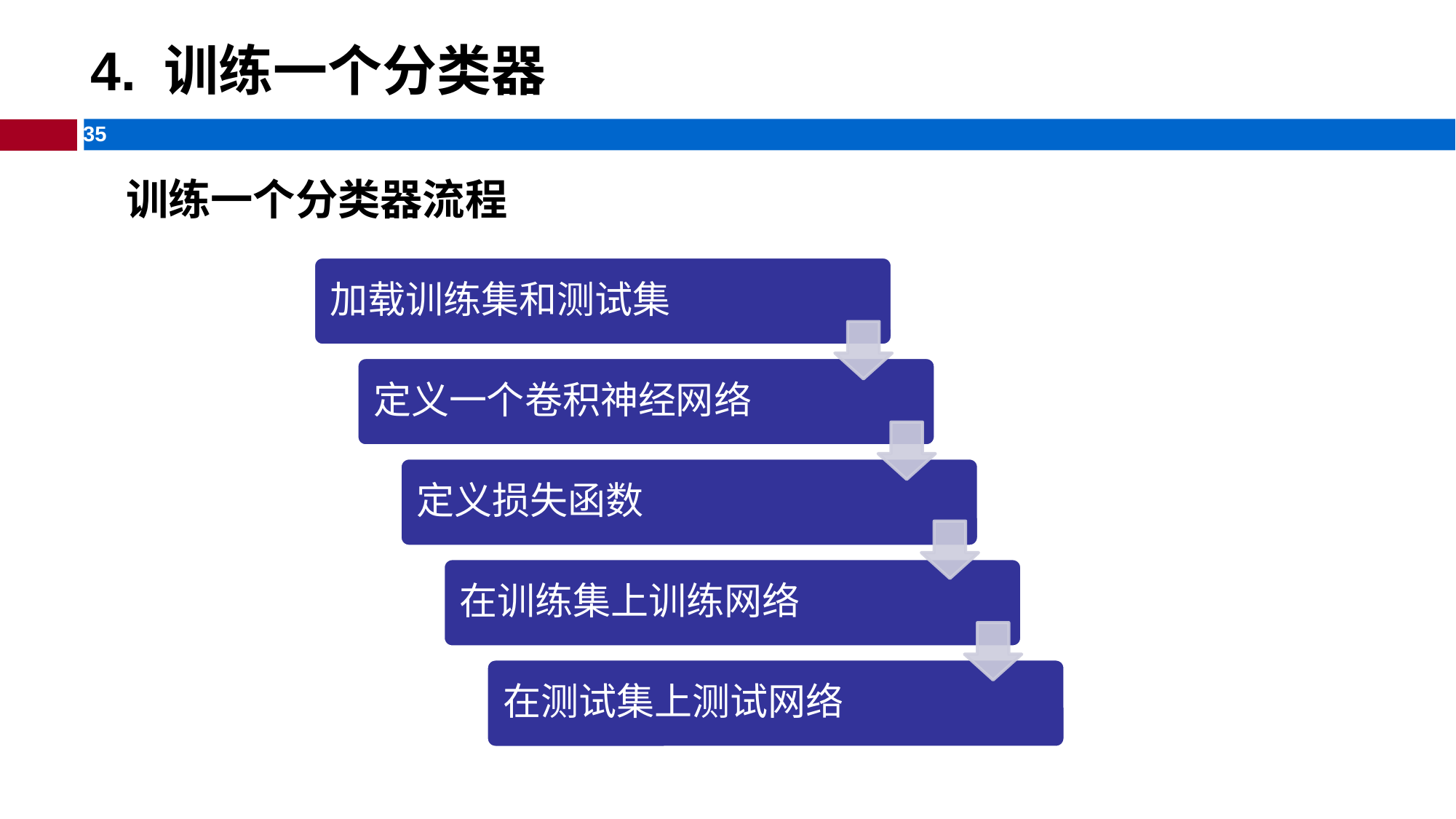

# 4. 训练一个分类器
训练一个分类器流程

加载训练集和测试集
定义一个卷积神经网络
定义损失函数
在训练集上训练网络
在测试集上测试网络